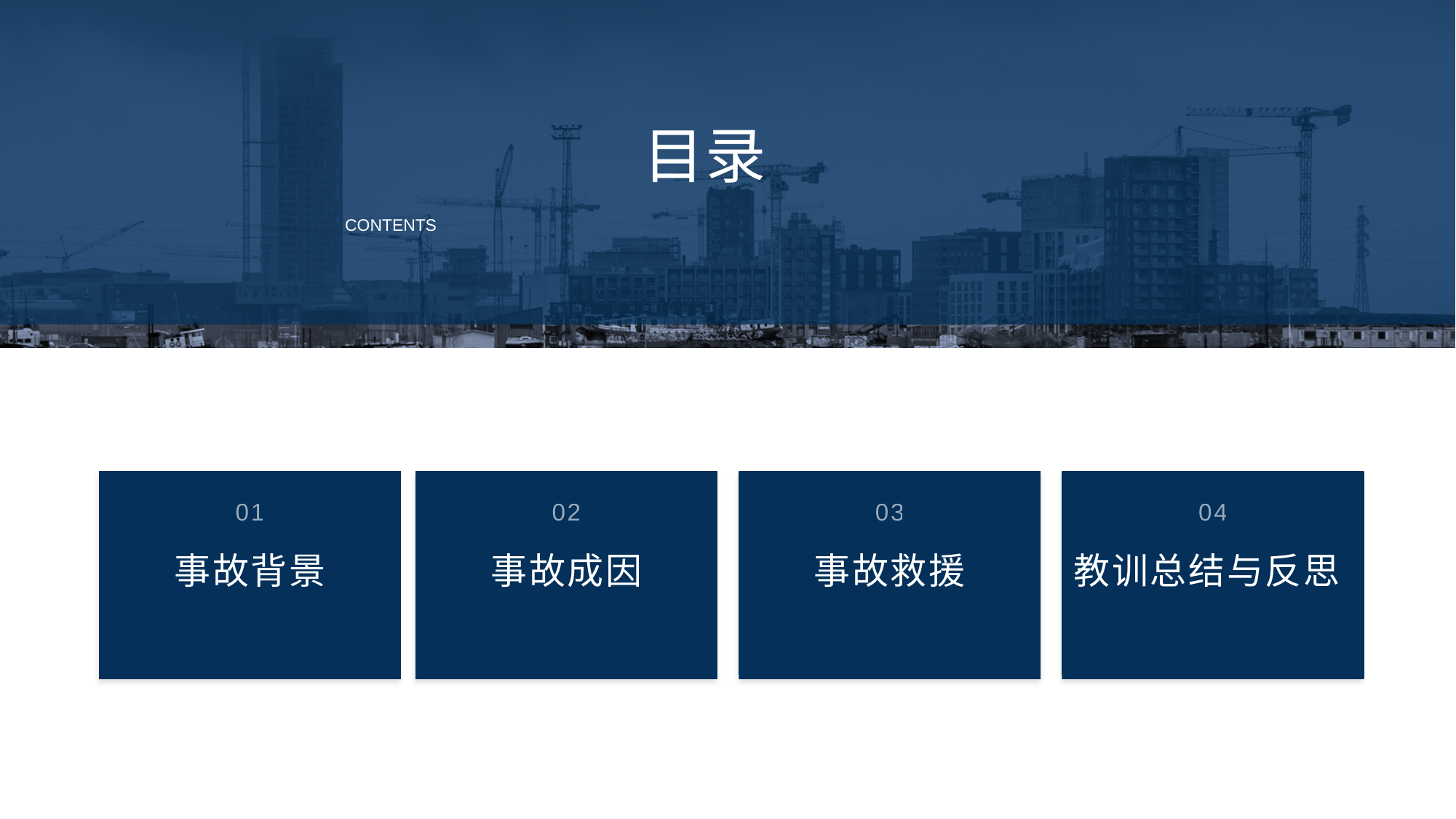

目录
CONTENTS

01
02
03
04
教训总结与反思
事故背景
事故成因
事故救援